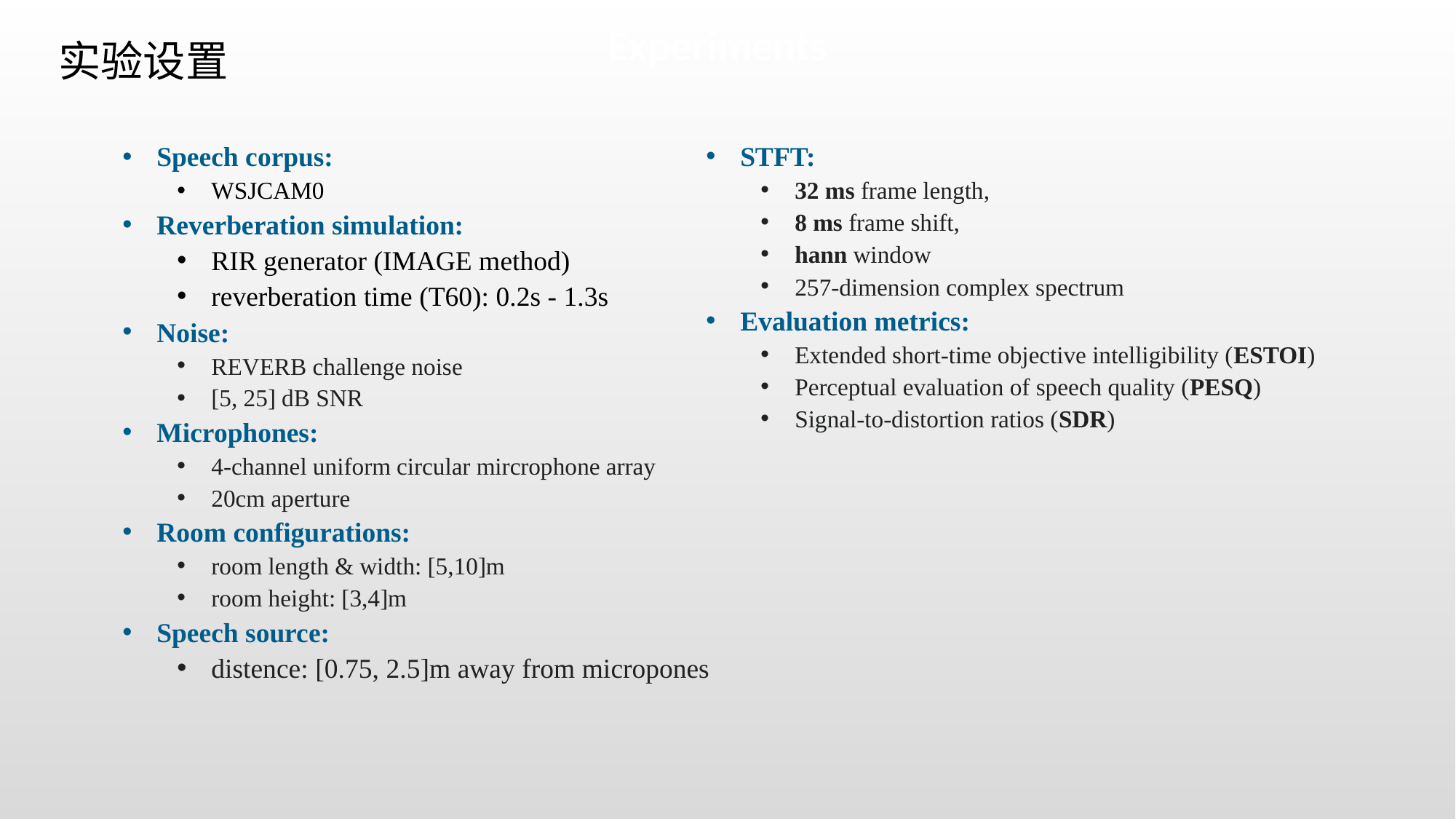

Experiments
实验设置
STFT:
32 ms frame length,
8 ms frame shift,
hann window
257-dimension complex spectrum
Evaluation metrics:
Extended short-time objective intelligibility (ESTOI)
Perceptual evaluation of speech quality (PESQ)
Signal-to-distortion ratios (SDR)

Speech corpus:
WSJCAM0
Reverberation simulation:
RIR generator (IMAGE method)
reverberation time (T60): 0.2s - 1.3s
Noise:
REVERB challenge noise
[5, 25] dB SNR
Microphones:
4-channel uniform circular mircrophone array
20cm aperture
Room configurations:
room length & width: [5,10]m
room height: [3,4]m
Speech source:
distence: [0.75, 2.5]m away from micropones